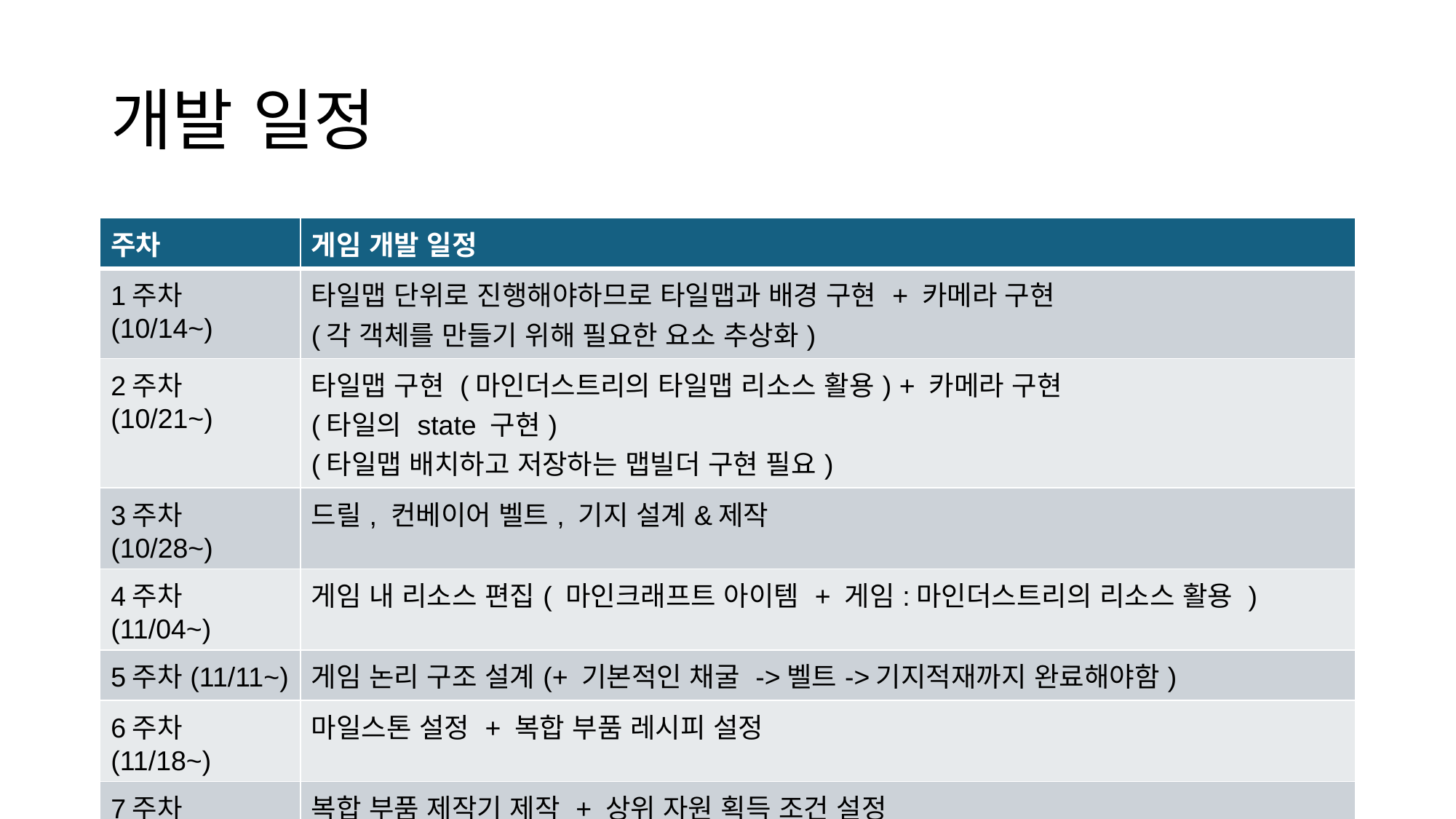

# 개발 일정
| 주차 | 게임 개발 일정 |
| --- | --- |
| 1주차(10/14~) | 타일맵 단위로 진행해야하므로 타일맵과 배경 구현 + 카메라 구현 (각 객체를 만들기 위해 필요한 요소 추상화) |
| 2주차(10/21~) | 타일맵 구현 (마인더스트리의 타일맵 리소스 활용) + 카메라 구현 (타일의 state 구현) (타일맵 배치하고 저장하는 맵빌더 구현 필요) |
| 3주차(10/28~) | 드릴, 컨베이어 벨트, 기지 설계&제작 |
| 4주차(11/04~) | 게임 내 리소스 편집( 마인크래프트 아이템 + 게임:마인더스트리의 리소스 활용 ) |
| 5주차(11/11~) | 게임 논리 구조 설계(+ 기본적인 채굴 ->벨트->기지적재까지 완료해야함) |
| 6주차(11/18~) | 마일스톤 설정 + 복합 부품 레시피 설정 |
| 7주차(11/25~) | 복합 부품 제작기 제작 + 상위 자원 획득 조건 설정 |
| 8주차(12/02~) | 마지막 마일스톤 달성시 클리어 구현(전주까지 사실상 게임 완성되어야함) |